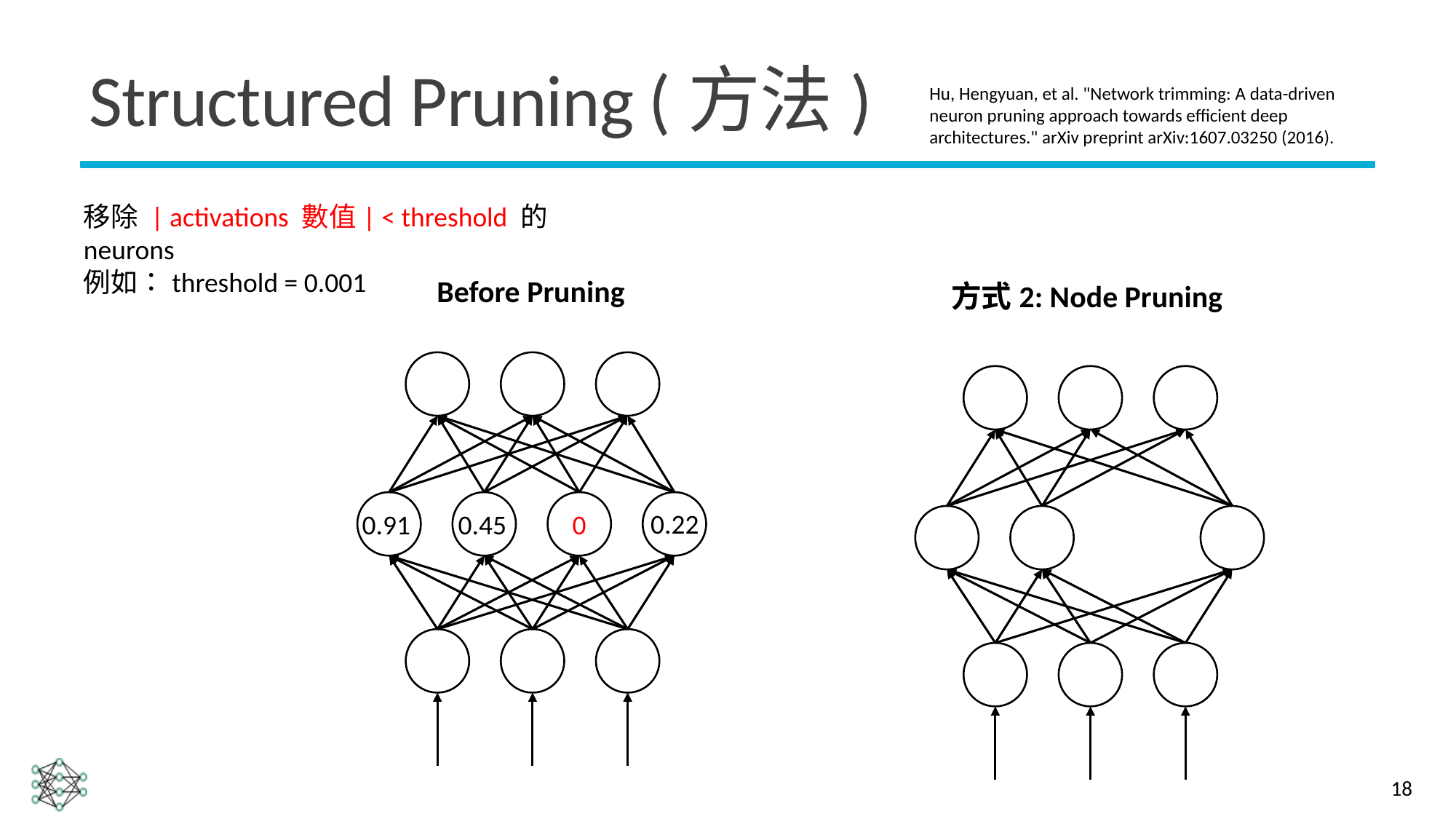

# Structured Pruning (方法)
Hu, Hengyuan, et al. "Network trimming: A data-driven neuron pruning approach towards efficient deep architectures." arXiv preprint arXiv:1607.03250 (2016).
移除 | activations 數值| < threshold 的 neurons
例如：threshold = 0.001
Before Pruning

方式2: Node Pruning

0.22
0.91
0.45
0
18